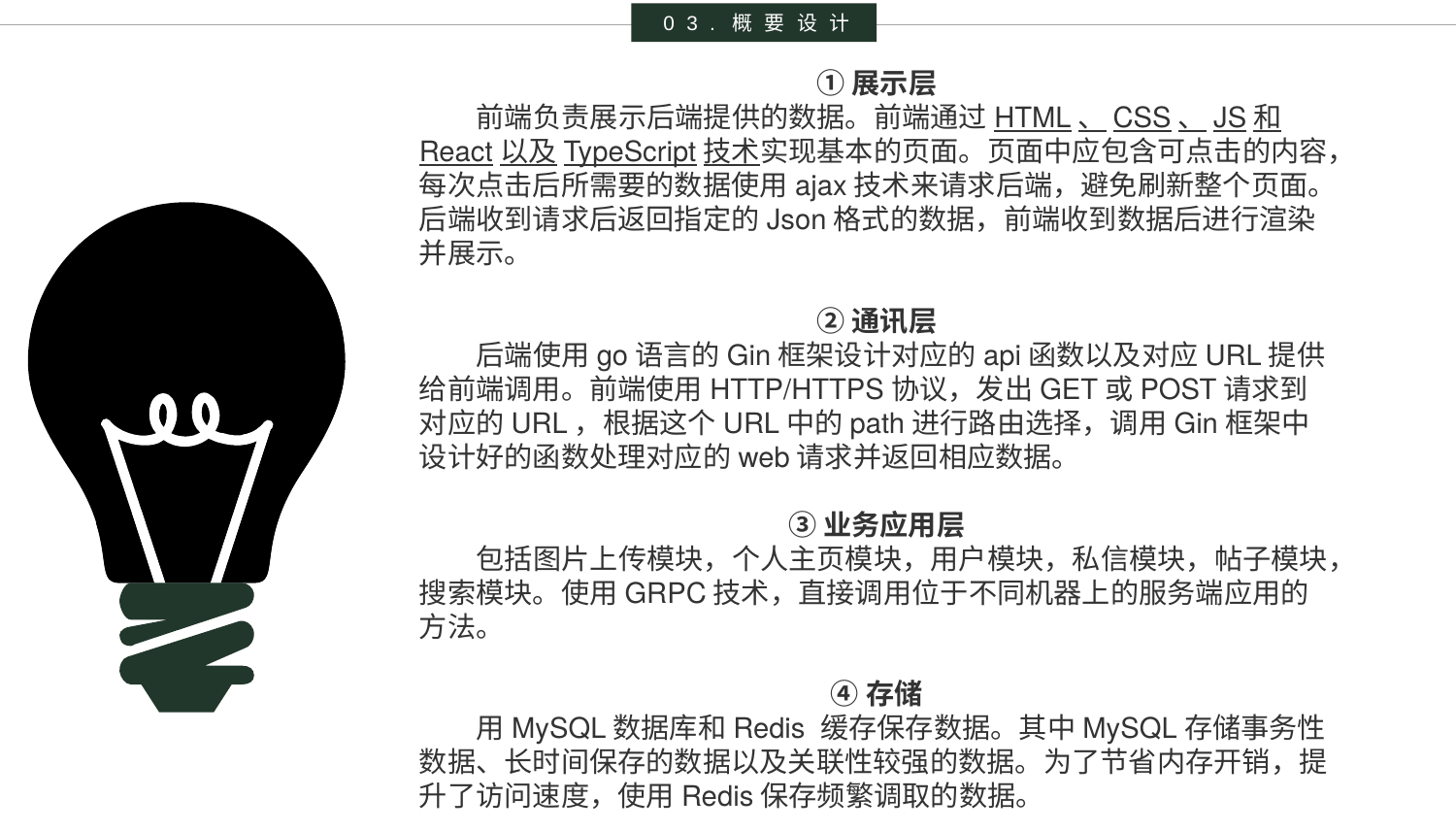

03.概要设计
①展示层
        前端负责展示后端提供的数据。前端通过HTML、CSS、JS和React以及TypeScript技术实现基本的页面。页面中应包含可点击的内容，每次点击后所需要的数据使用ajax技术来请求后端，避免刷新整个页面。后端收到请求后返回指定的Json格式的数据，前端收到数据后进行渲染并展示。

②通讯层
        后端使用go语言的Gin框架设计对应的api函数以及对应URL提供给前端调用。前端使用HTTP/HTTPS协议，发出GET或POST请求到对应的URL，根据这个URL中的path进行路由选择，调用Gin框架中设计好的函数处理对应的web请求并返回相应数据。

③业务应用层
        包括图片上传模块，个人主页模块，用户模块，私信模块，帖子模块，搜索模块。使用GRPC技术，直接调用位于不同机器上的服务端应用的方法。

④存储
        用MySQL数据库和Redis 缓存保存数据。其中MySQL存储事务性数据、长时间保存的数据以及关联性较强的数据。为了节省内存开销，提升了访问速度，使用Redis保存频繁调取的数据。